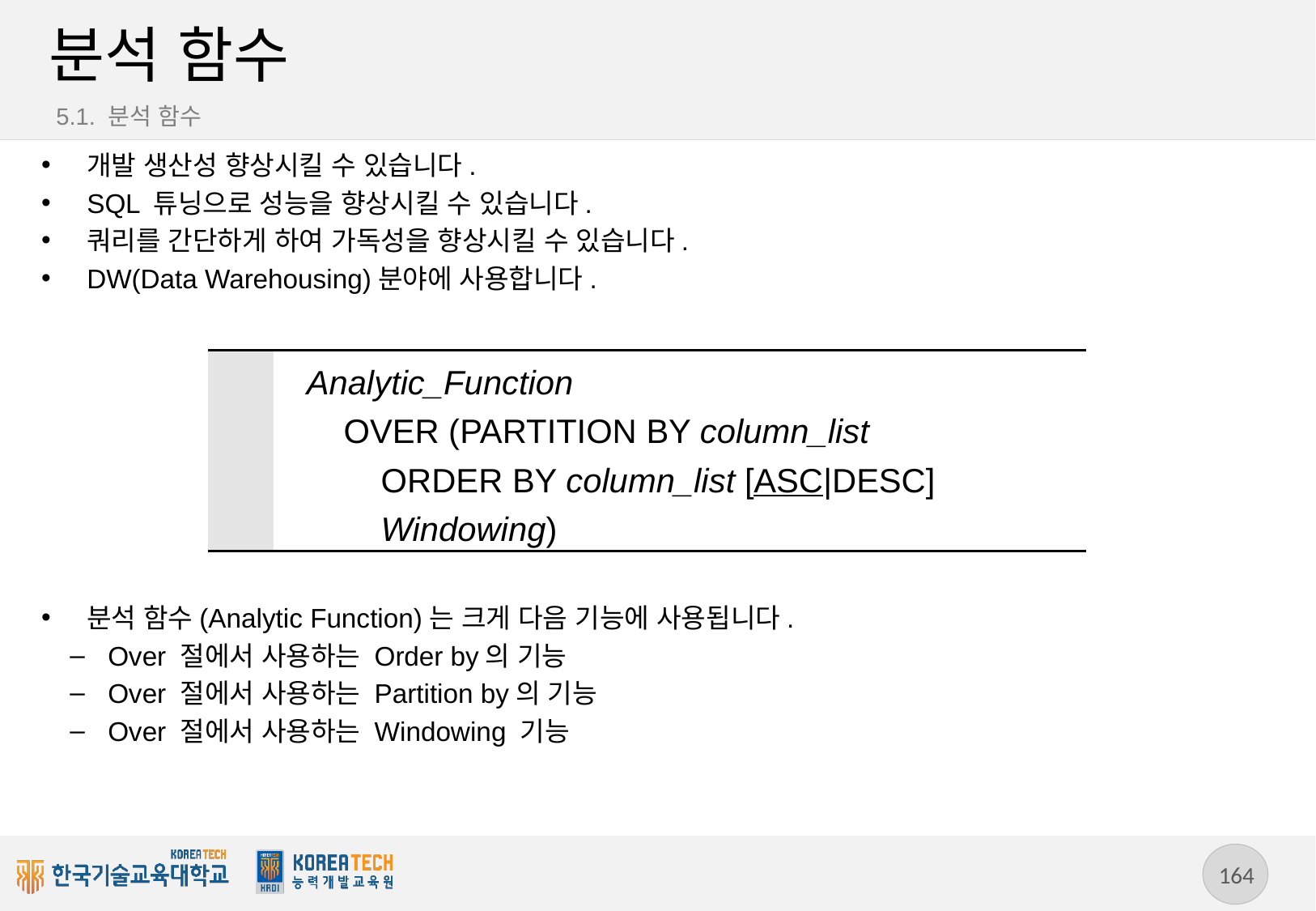

# 분석 함수
5.1. 분석 함수
개발 생산성 향상시킬 수 있습니다.
SQL 튜닝으로 성능을 향상시킬 수 있습니다.
쿼리를 간단하게 하여 가독성을 향상시킬 수 있습니다.
DW(Data Warehousing)분야에 사용합니다.

분석 함수(Analytic Function)는 크게 다음 기능에 사용됩니다.
Over 절에서 사용하는 Order by의 기능
Over 절에서 사용하는 Partition by의 기능
Over 절에서 사용하는 Windowing 기능
|  | Analytic\_Function OVER (PARTITION BY column\_list ORDER BY column\_list [ASC|DESC] Windowing) |
| --- | --- |